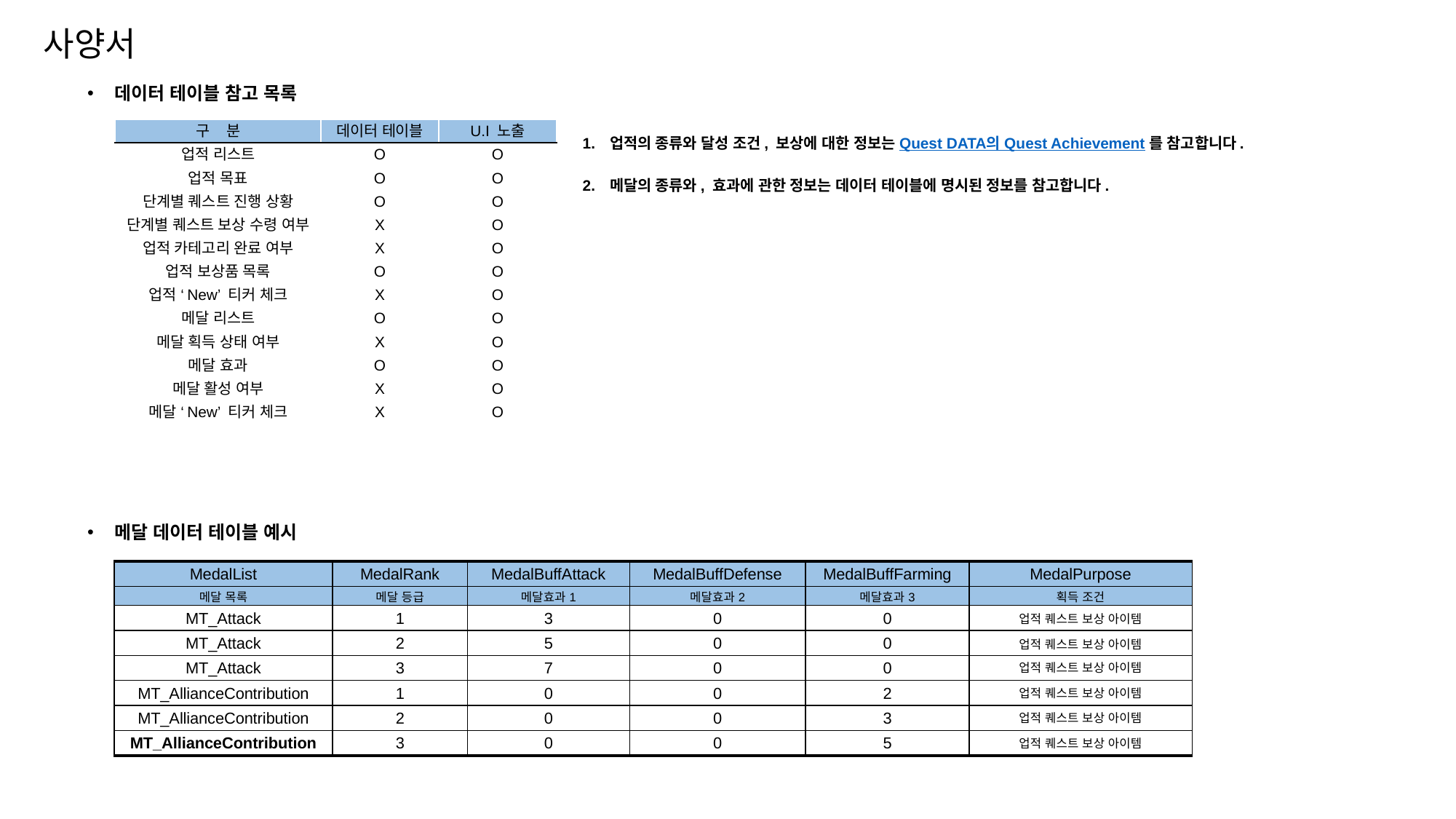

사양서
데이터 테이블 참고 목록
| 구 분 | 데이터 테이블 | U.I 노출 |
| --- | --- | --- |
| 업적 리스트 | O | O |
| 업적 목표 | O | O |
| 단계별 퀘스트 진행 상황 | O | O |
| 단계별 퀘스트 보상 수령 여부 | X | O |
| 업적 카테고리 완료 여부 | X | O |
| 업적 보상품 목록 | O | O |
| 업적 ‘New’ 티커 체크 | X | O |
| 메달 리스트 | O | O |
| 메달 획득 상태 여부 | X | O |
| 메달 효과 | O | O |
| 메달 활성 여부 | X | O |
| 메달 ‘New’ 티커 체크 | X | O |
업적의 종류와 달성 조건, 보상에 대한 정보는 Quest DATA의 Quest Achievement 를 참고합니다.
메달의 종류와, 효과에 관한 정보는 데이터 테이블에 명시된 정보를 참고합니다.
메달 데이터 테이블 예시
| MedalList | MedalRank | MedalBuffAttack | MedalBuffDefense | MedalBuffFarming | MedalPurpose |
| --- | --- | --- | --- | --- | --- |
| 메달 목록 | 메달 등급 | 메달효과1 | 메달효과2 | 메달효과3 | 획득 조건 |
| MT\_Attack | 1 | 3 | 0 | 0 | 업적 퀘스트 보상 아이템 |
| MT\_Attack | 2 | 5 | 0 | 0 | 업적 퀘스트 보상 아이템 |
| MT\_Attack | 3 | 7 | 0 | 0 | 업적 퀘스트 보상 아이템 |
| MT\_AllianceContribution | 1 | 0 | 0 | 2 | 업적 퀘스트 보상 아이템 |
| MT\_AllianceContribution | 2 | 0 | 0 | 3 | 업적 퀘스트 보상 아이템 |
| MT\_AllianceContribution | 3 | 0 | 0 | 5 | 업적 퀘스트 보상 아이템 |